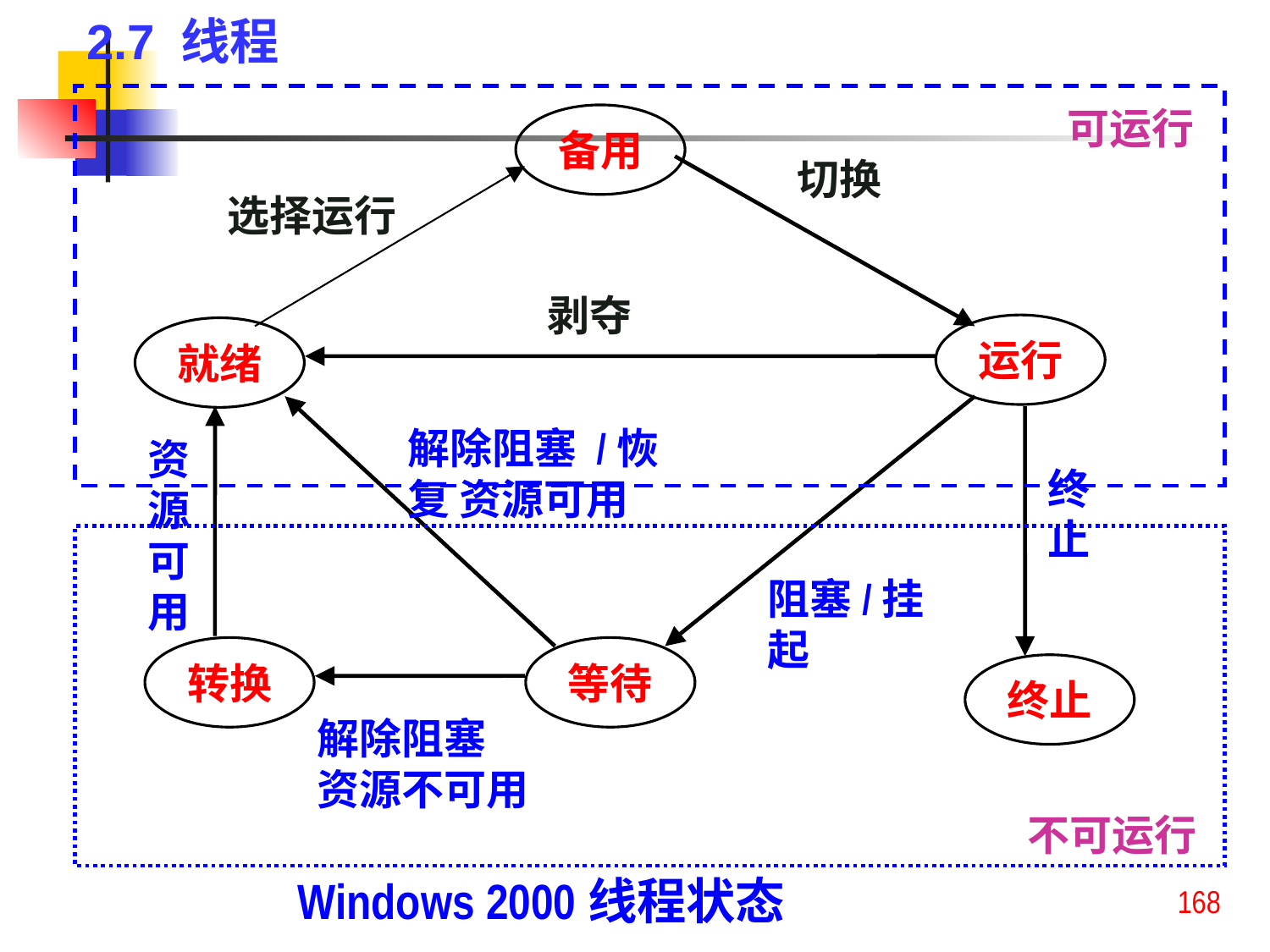

2.7 线程

可运行
备用
切换

选择运行
剥夺
运行
就绪

解除阻塞 /恢复 资源可用
资源可用
终止
阻塞/挂起
转换
等待
终止

解除阻塞  资源不可用

不可运行
Windows 2000线程状态
168